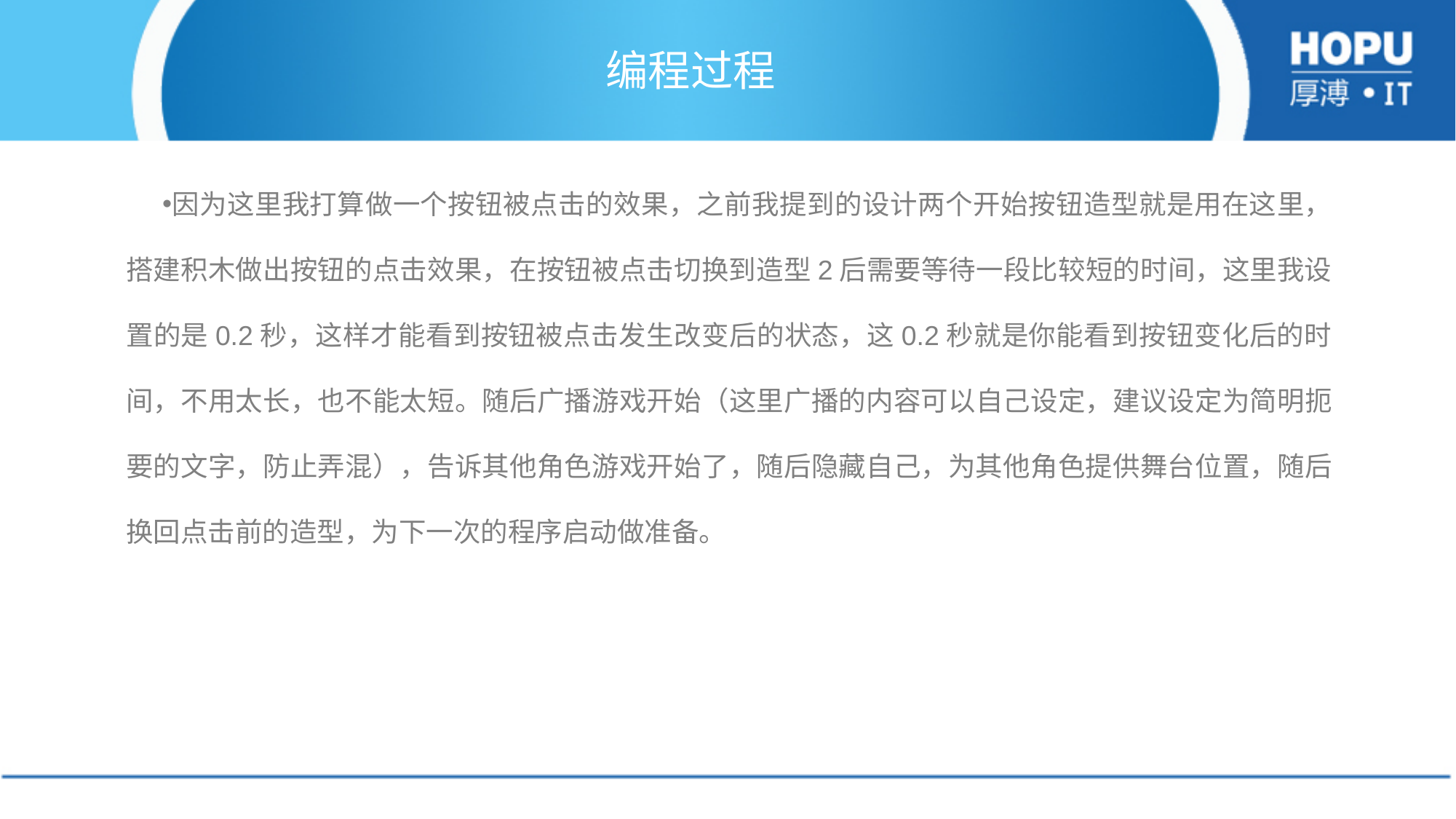

# 编程过程
因为这里我打算做一个按钮被点击的效果，之前我提到的设计两个开始按钮造型就是用在这里，搭建积木做出按钮的点击效果，在按钮被点击切换到造型2后需要等待一段比较短的时间，这里我设置的是0.2秒，这样才能看到按钮被点击发生改变后的状态，这0.2秒就是你能看到按钮变化后的时间，不用太长，也不能太短。随后广播游戏开始（这里广播的内容可以自己设定，建议设定为简明扼要的文字，防止弄混），告诉其他角色游戏开始了，随后隐藏自己，为其他角色提供舞台位置，随后换回点击前的造型，为下一次的程序启动做准备。